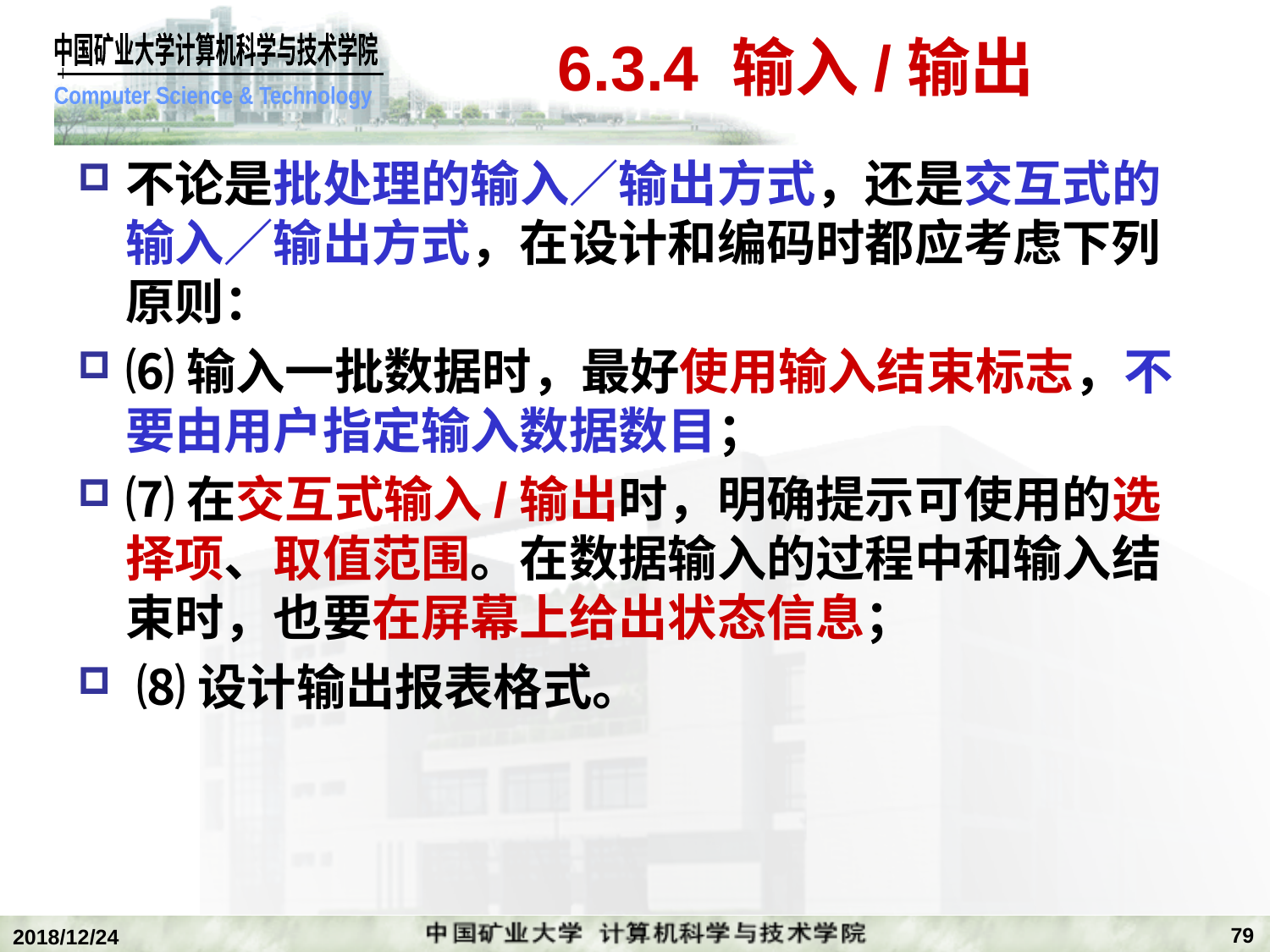

# 6.3.4 输入/输出
不论是批处理的输入／输出方式，还是交互式的输入／输出方式，在设计和编码时都应考虑下列原则：
⑹输入一批数据时，最好使用输入结束标志，不要由用户指定输入数据数目；
⑺在交互式输入/输出时，明确提示可使用的选择项、取值范围。在数据输入的过程中和输入结束时，也要在屏幕上给出状态信息；
 ⑻设计输出报表格式。
79
2018/12/24